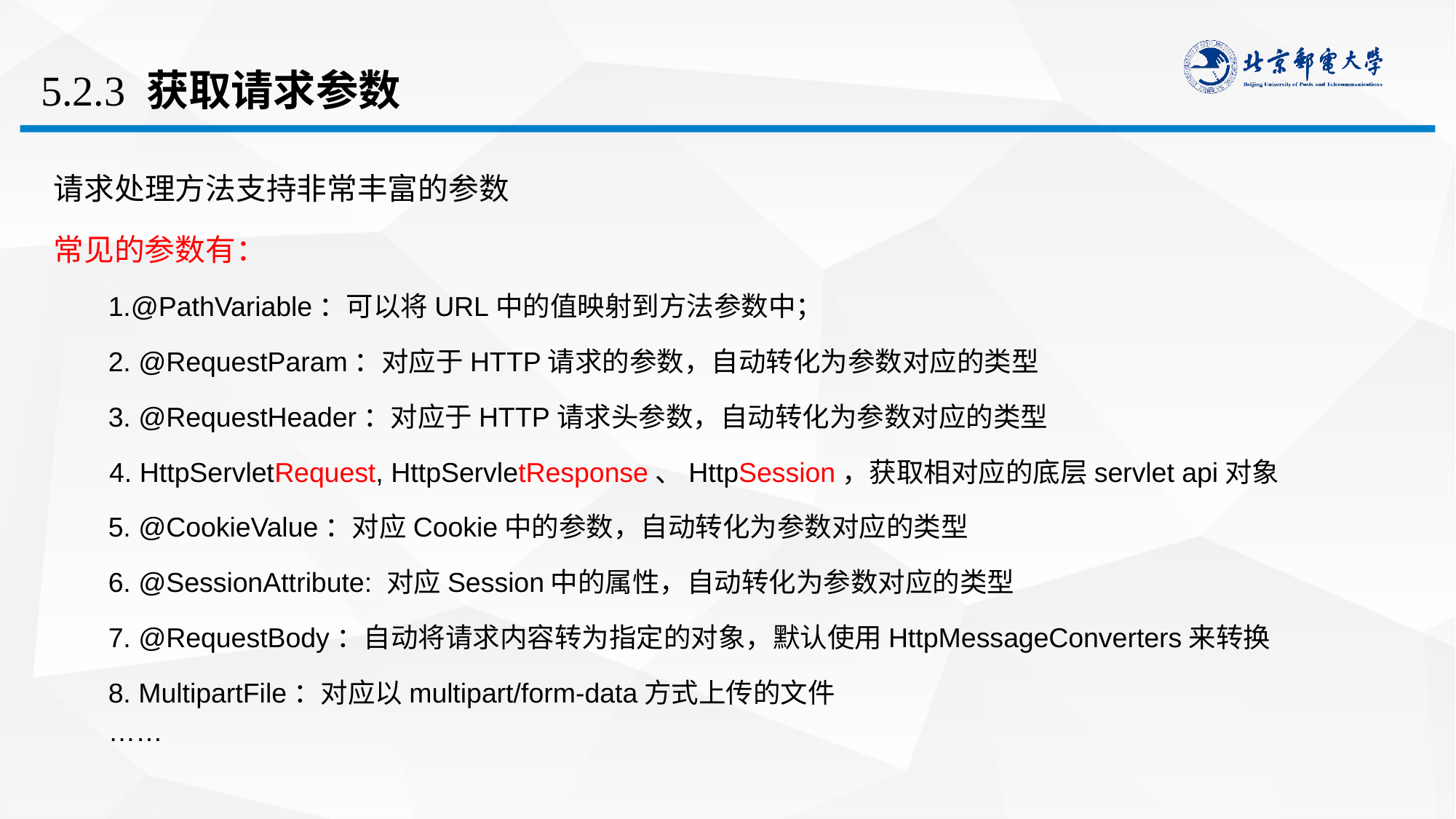

# 5.2.3 获取请求参数
请求处理方法支持非常丰富的参数
常见的参数有：
1.@PathVariable：可以将URL中的值映射到方法参数中；
2. @RequestParam：对应于HTTP请求的参数，自动转化为参数对应的类型
3. @RequestHeader：对应于HTTP请求头参数，自动转化为参数对应的类型
         4. HttpServletRequest, HttpServletResponse、HttpSession，获取相对应的底层servlet api对象
5. @CookieValue：对应Cookie中的参数，自动转化为参数对应的类型
6. @SessionAttribute: 对应Session中的属性，自动转化为参数对应的类型
7. @RequestBody：自动将请求内容转为指定的对象，默认使用HttpMessageConverters来转换
8. MultipartFile：对应以multipart/form-data方式上传的文件
……